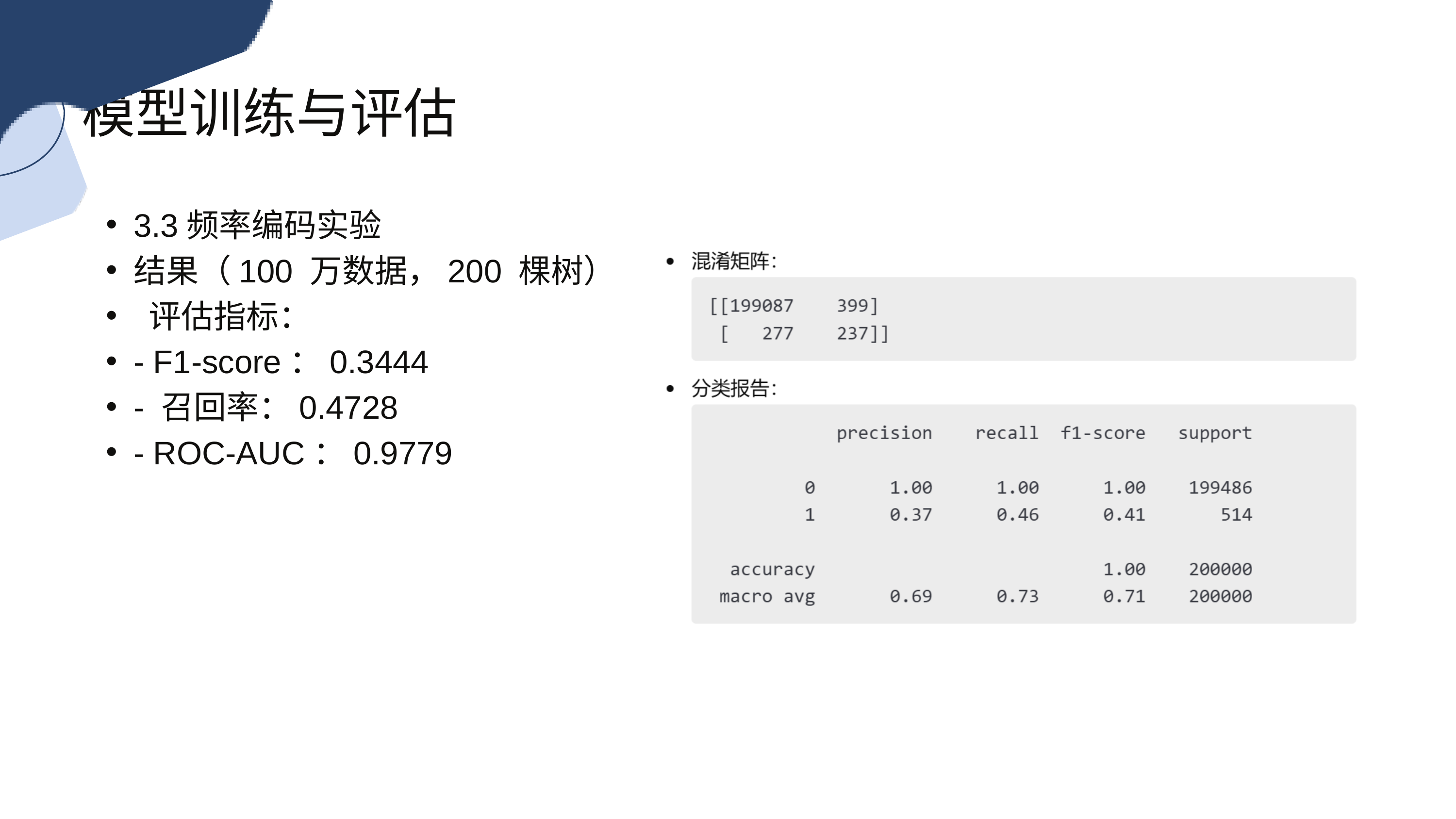

模型训练与评估

3.3频率编码实验
结果（100 万数据，200 棵树）
 评估指标：
- F1-score：0.3444
- 召回率：0.4728
- ROC-AUC：0.9779